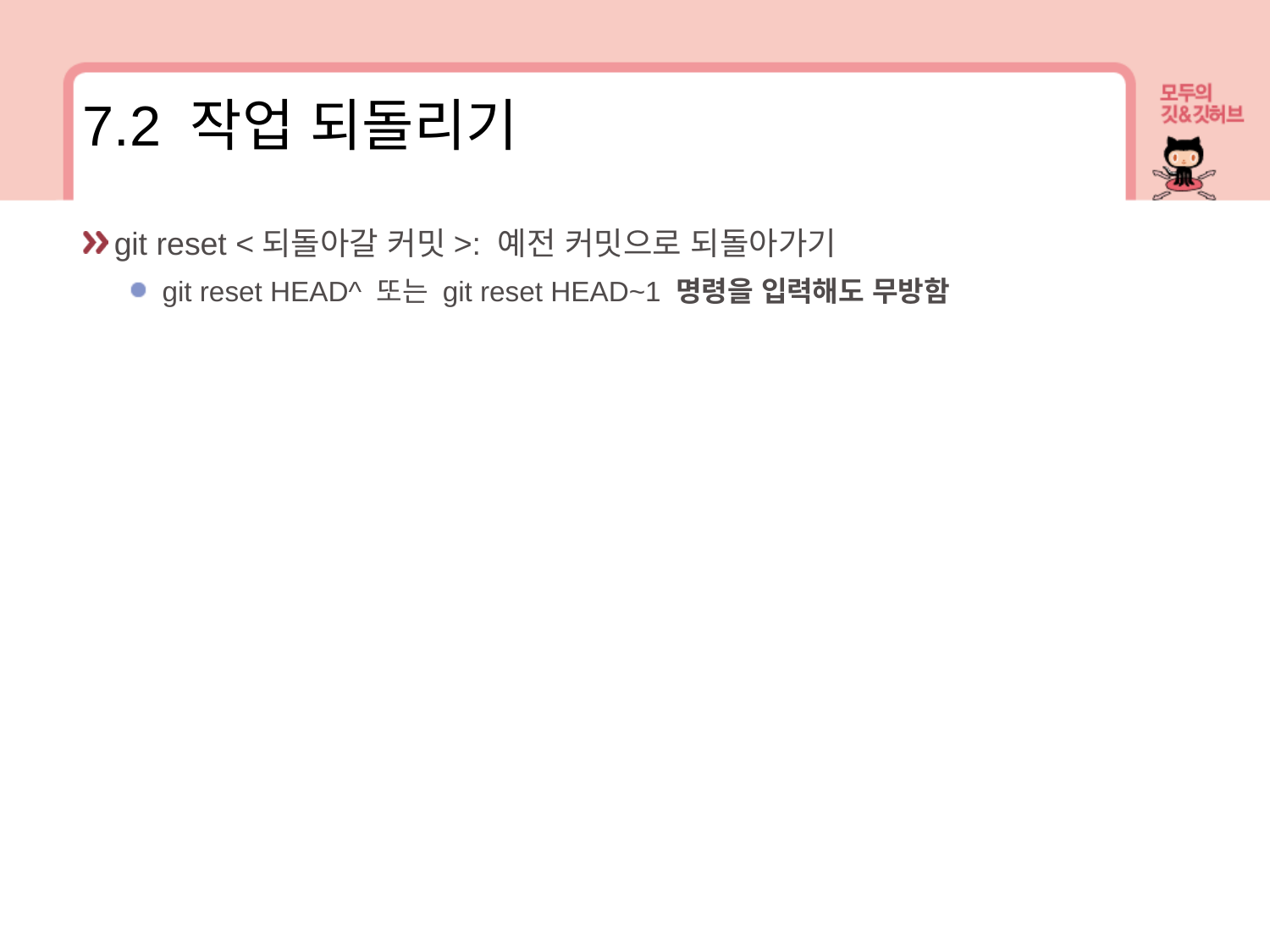

7.2 작업 되돌리기
git reset <되돌아갈 커밋>: 예전 커밋으로 되돌아가기
git reset HEAD^ 또는 git reset HEAD~1 명령을 입력해도 무방함